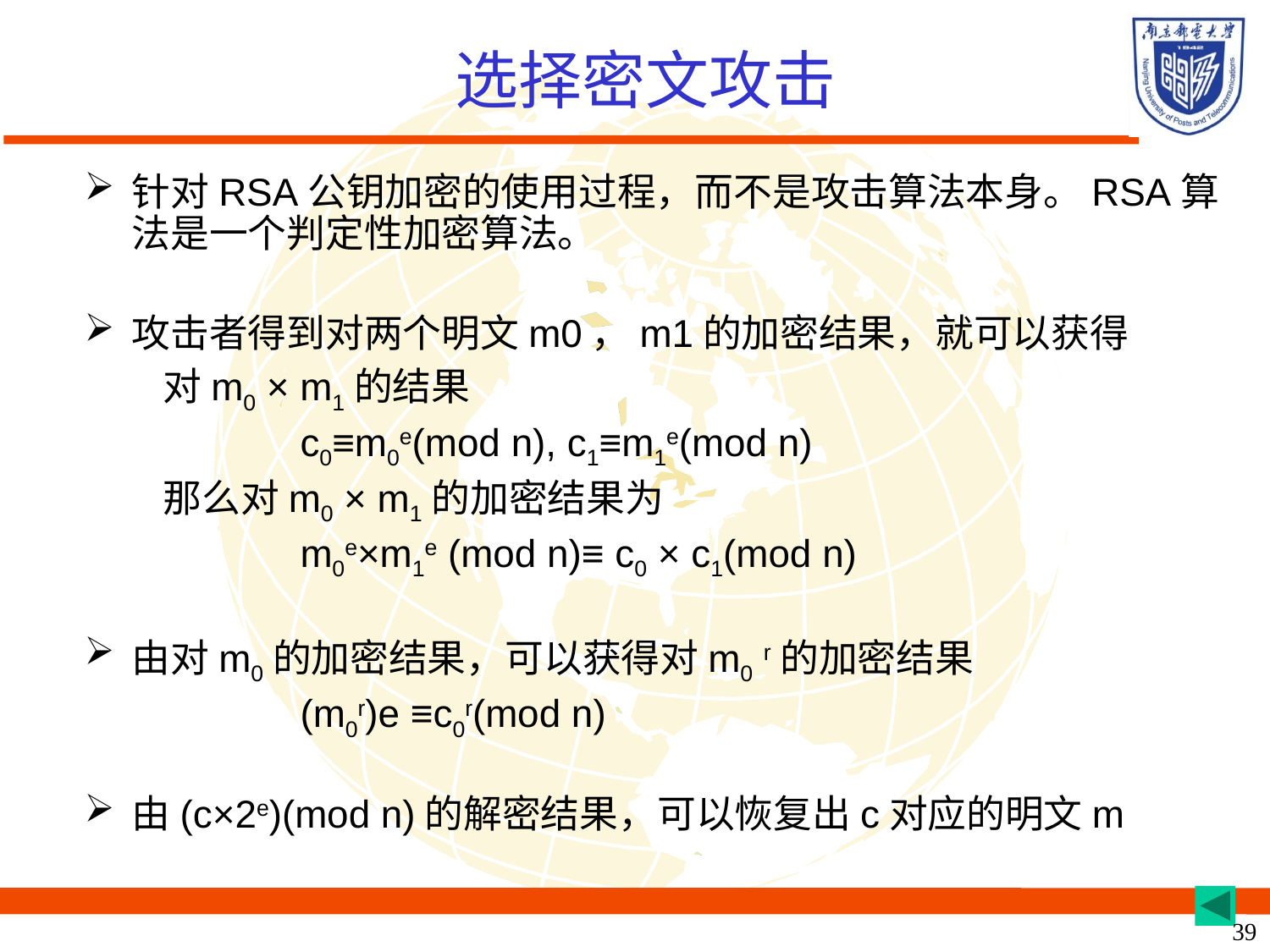

# 选择密文攻击
针对RSA公钥加密的使用过程，而不是攻击算法本身。RSA算法是一个判定性加密算法。

攻击者得到对两个明文m0，m1的加密结果，就可以获得
        对m0 × m1的结果
                    c0≡m0e(mod n), c1≡m1e(mod n)
        那么对m0 × m1的加密结果为
                    m0e×m1e (mod n)≡ c0 × c1(mod n)

由对m0的加密结果，可以获得对m0 r的加密结果
                    (m0r)e ≡c0r(mod n)

由(c×2e)(mod n)的解密结果，可以恢复出c对应的明文m

39